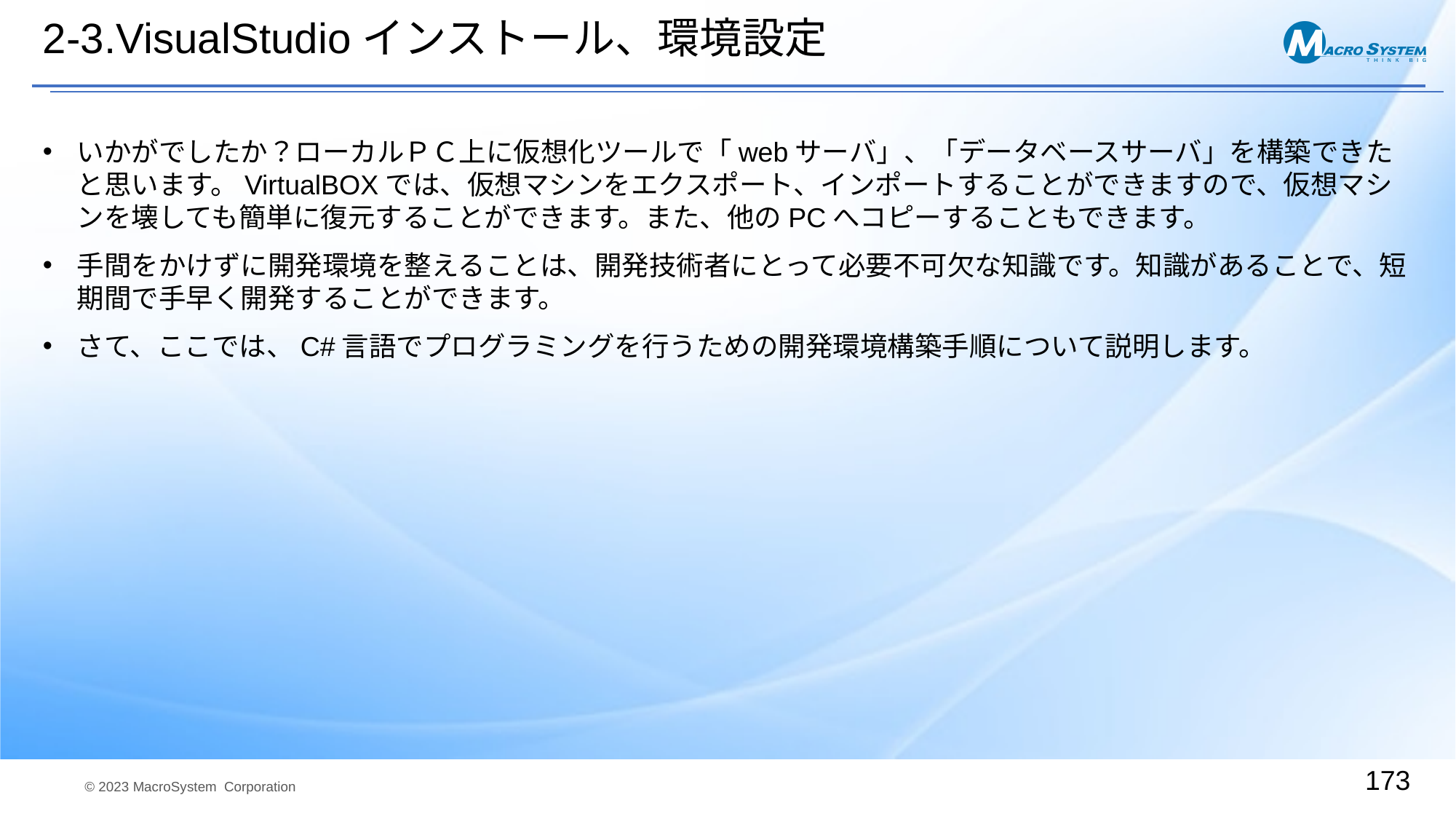

# 2-3.VisualStudioインストール、環境設定
いかがでしたか？ローカルＰＣ上に仮想化ツールで「webサーバ」、「データベースサーバ」を構築できたと思います。VirtualBOXでは、仮想マシンをエクスポート、インポートすることができますので、仮想マシンを壊しても簡単に復元することができます。また、他のPCへコピーすることもできます。
手間をかけずに開発環境を整えることは、開発技術者にとって必要不可欠な知識です。知識があることで、短期間で手早く開発することができます。
さて、ここでは、C#言語でプログラミングを行うための開発環境構築手順について説明します。